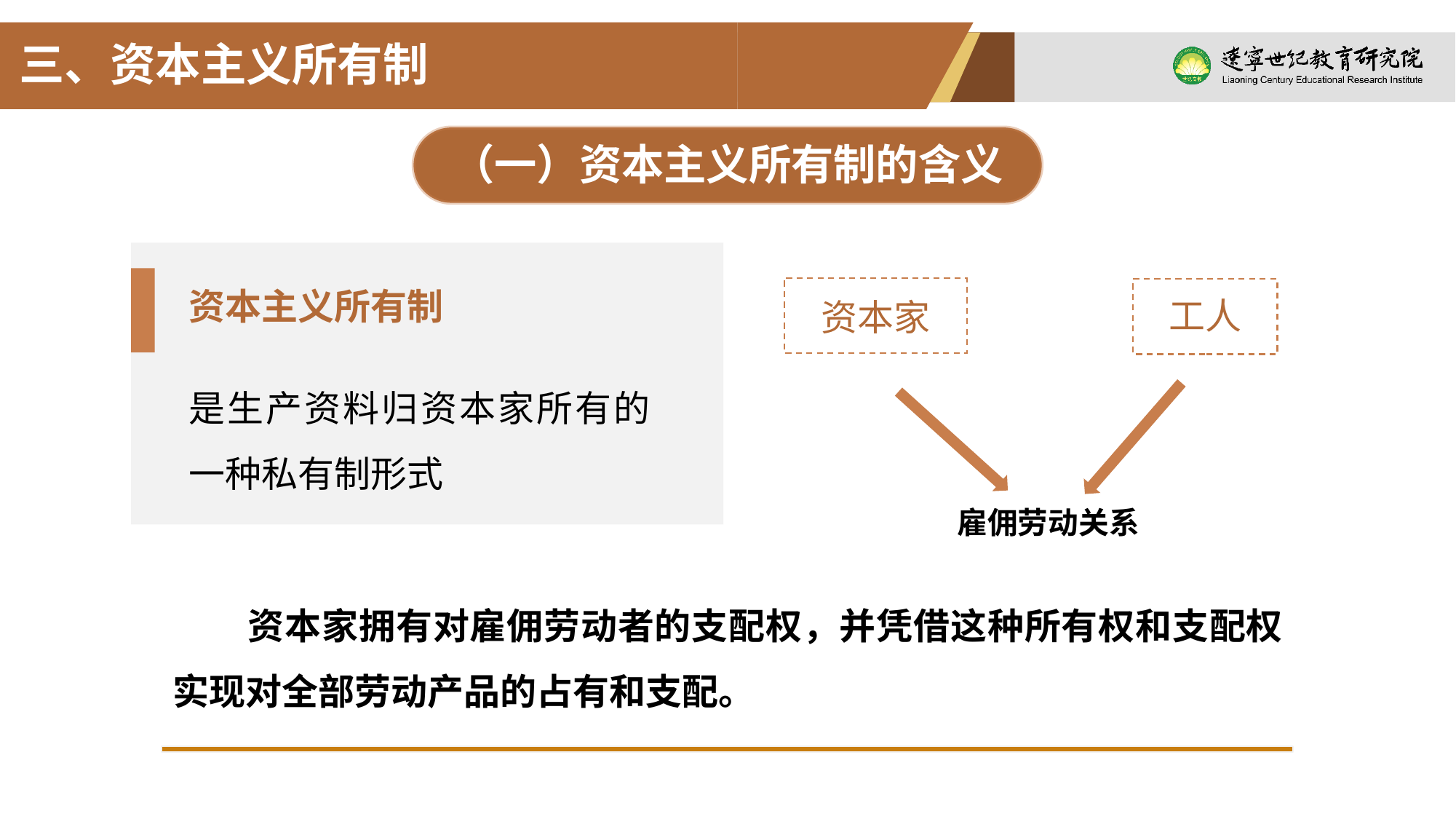

三、资本主义所有制
（一）资本主义所有制的含义

资本主义所有制
是生产资料归资本家所有的一种私有制形式

资本家

工人

雇佣劳动关系

资本家拥有对雇佣劳动者的支配权，并凭借这种所有权和支配权实现对全部劳动产品的占有和支配。